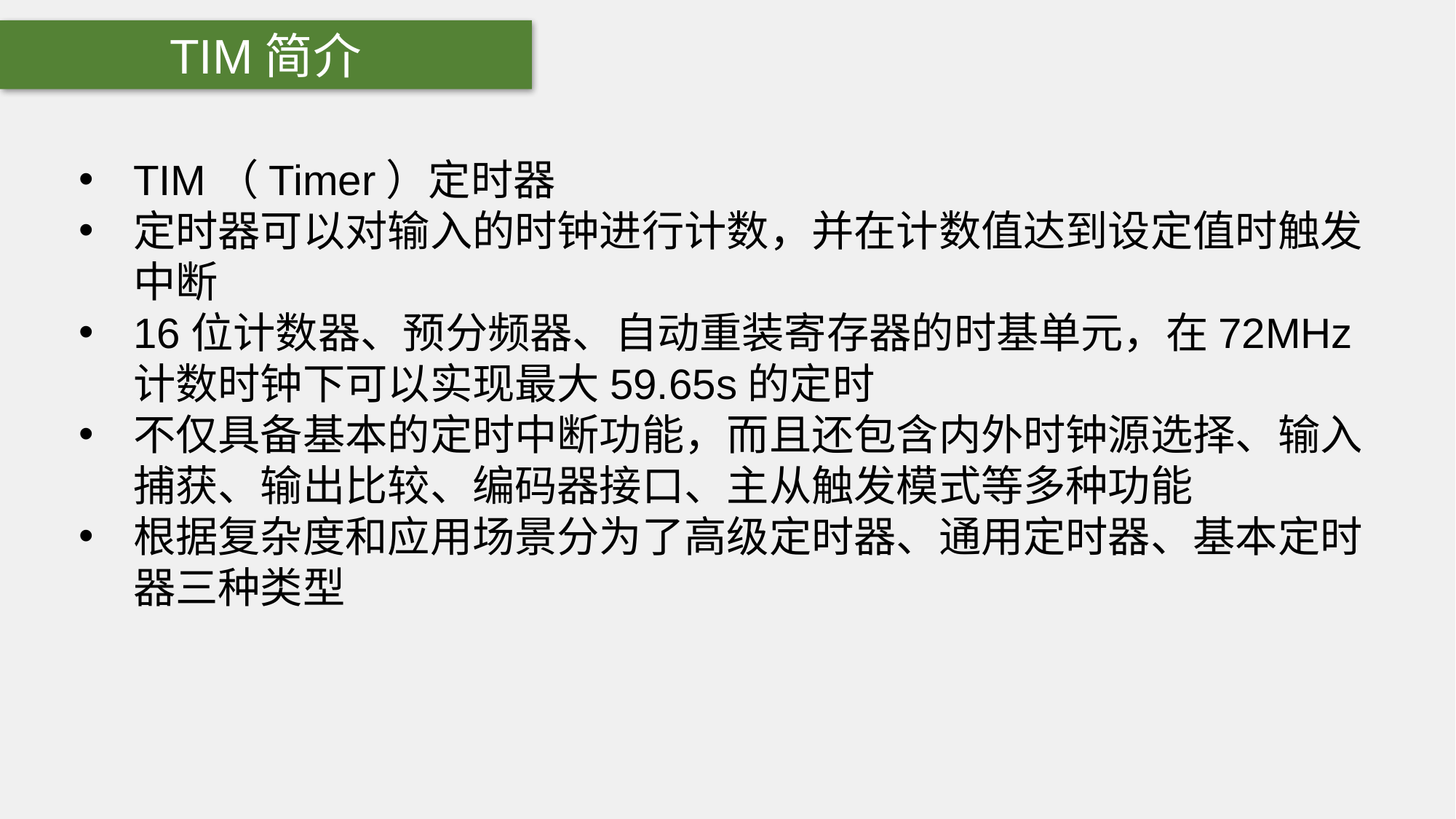

TIM简介
TIM（Timer）定时器
定时器可以对输入的时钟进行计数，并在计数值达到设定值时触发中断
16位计数器、预分频器、自动重装寄存器的时基单元，在72MHz计数时钟下可以实现最大59.65s的定时
不仅具备基本的定时中断功能，而且还包含内外时钟源选择、输入捕获、输出比较、编码器接口、主从触发模式等多种功能
根据复杂度和应用场景分为了高级定时器、通用定时器、基本定时器三种类型